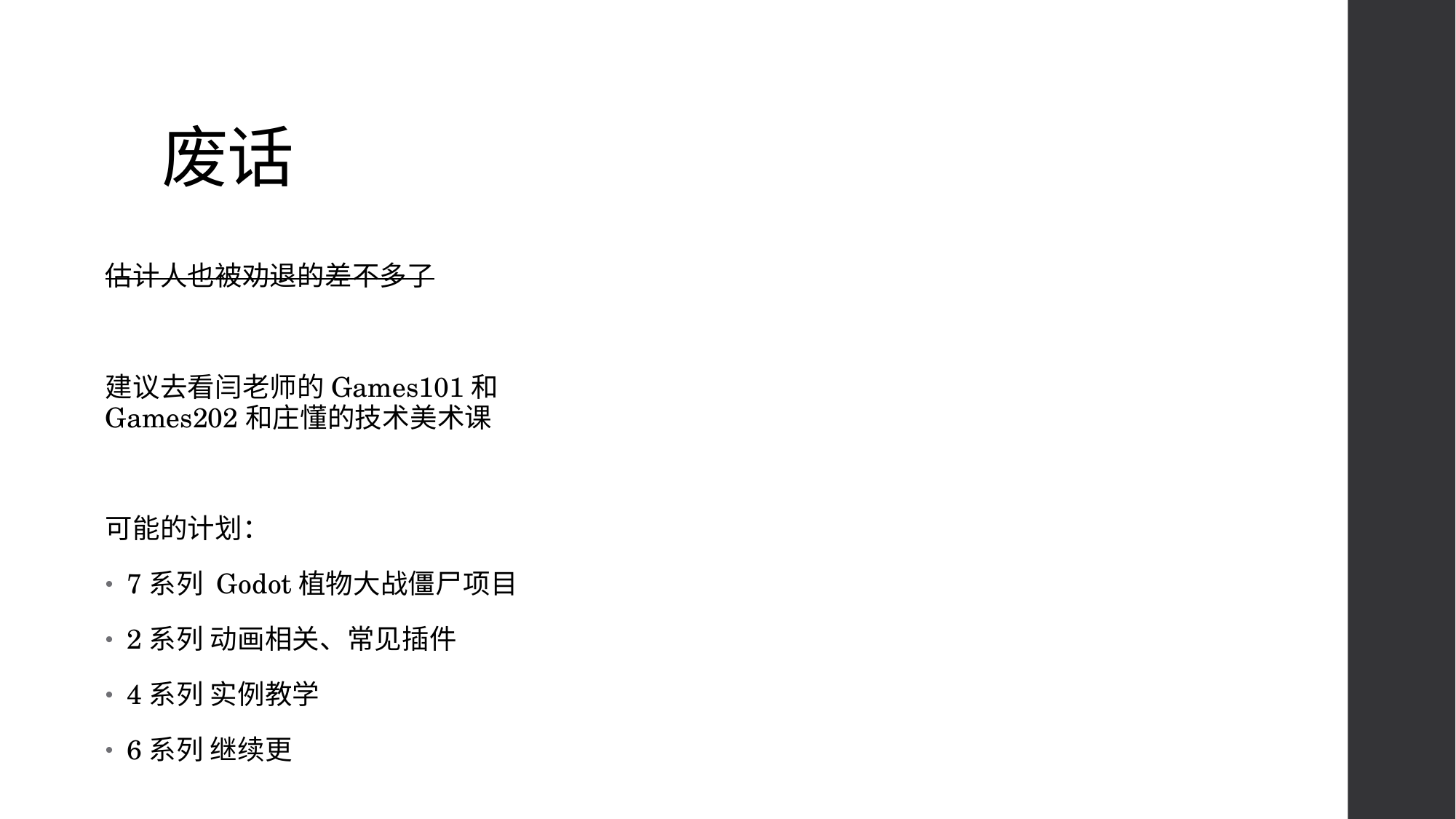

# 废话
估计人也被劝退的差不多了

建议去看闫老师的Games101和Games202和庄懂的技术美术课

可能的计划：
7系列 Godot植物大战僵尸项目
2系列 动画相关、常见插件
4系列 实例教学
6系列 继续更